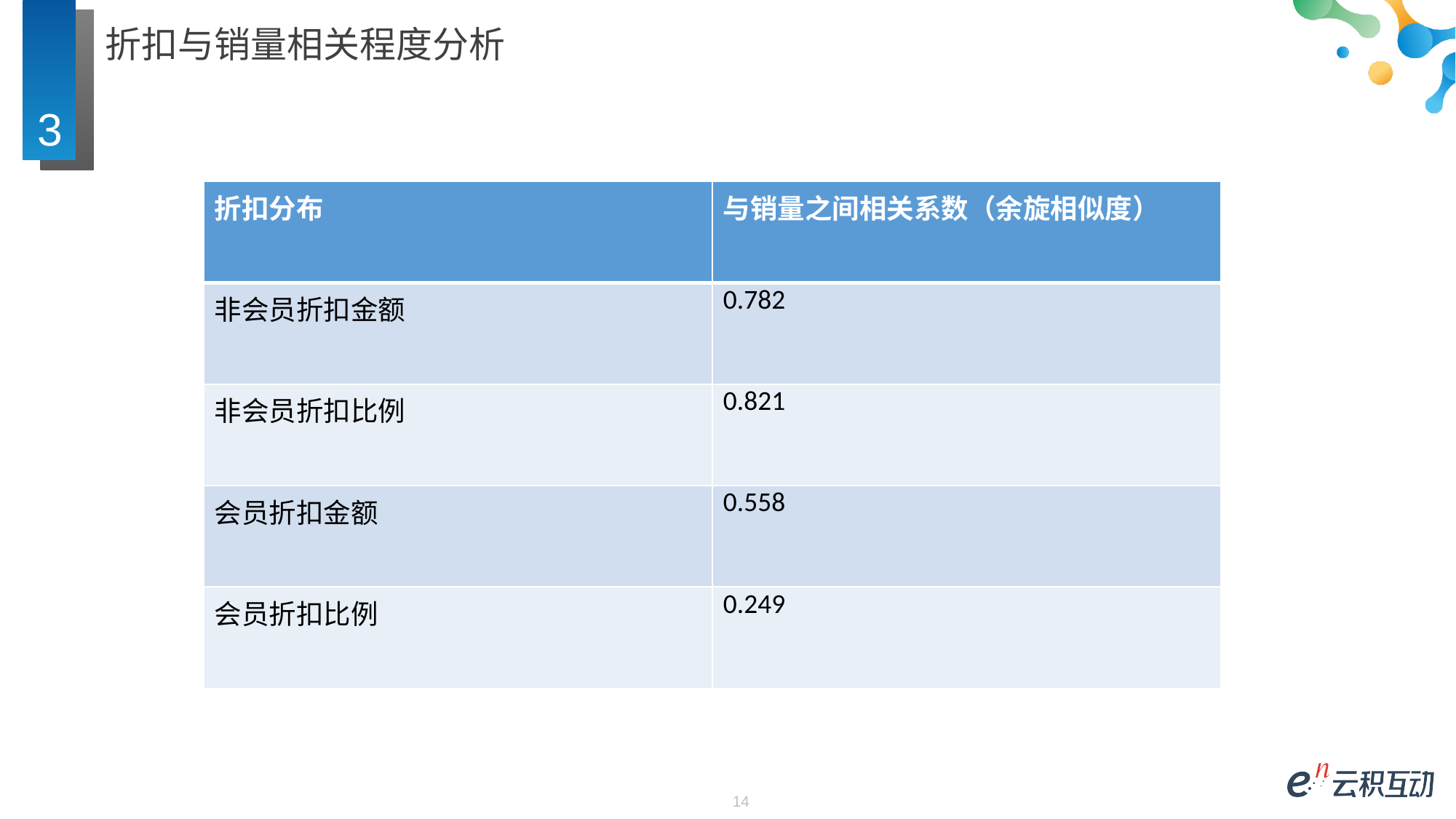

# 折扣与销量相关程度分析
3
| 折扣分布 | 与销量之间相关系数（余旋相似度） |
| --- | --- |
| 非会员折扣金额 | 0.782 |
| 非会员折扣比例 | 0.821 |
| 会员折扣金额 | 0.558 |
| 会员折扣比例 | 0.249 |